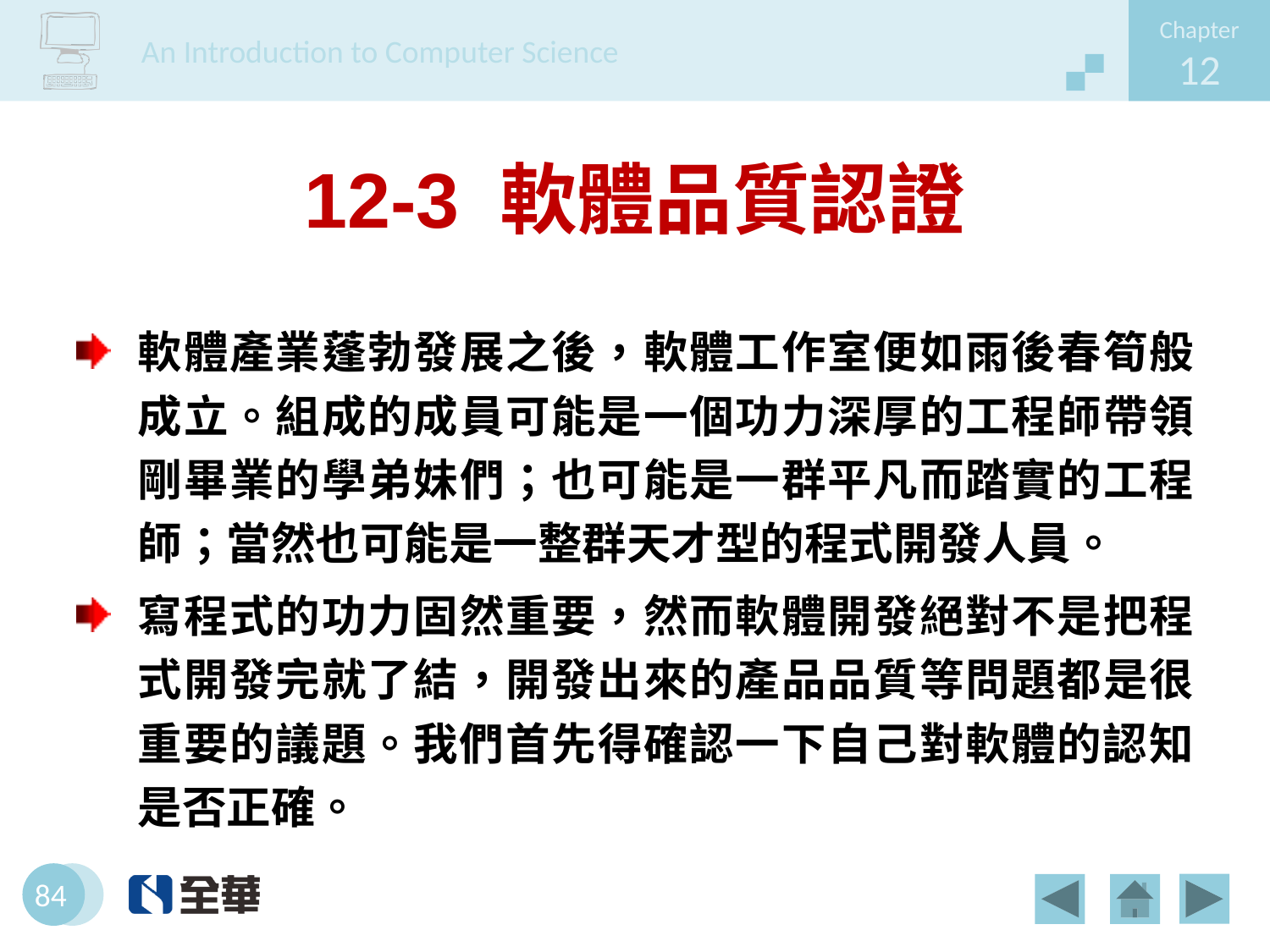

# 12-3 軟體品質認證
軟體產業蓬勃發展之後，軟體工作室便如雨後春筍般成立。組成的成員可能是一個功力深厚的工程師帶領剛畢業的學弟妹們；也可能是一群平凡而踏實的工程師；當然也可能是一整群天才型的程式開發人員。
寫程式的功力固然重要，然而軟體開發絕對不是把程式開發完就了結，開發出來的產品品質等問題都是很重要的議題。我們首先得確認一下自己對軟體的認知是否正確。